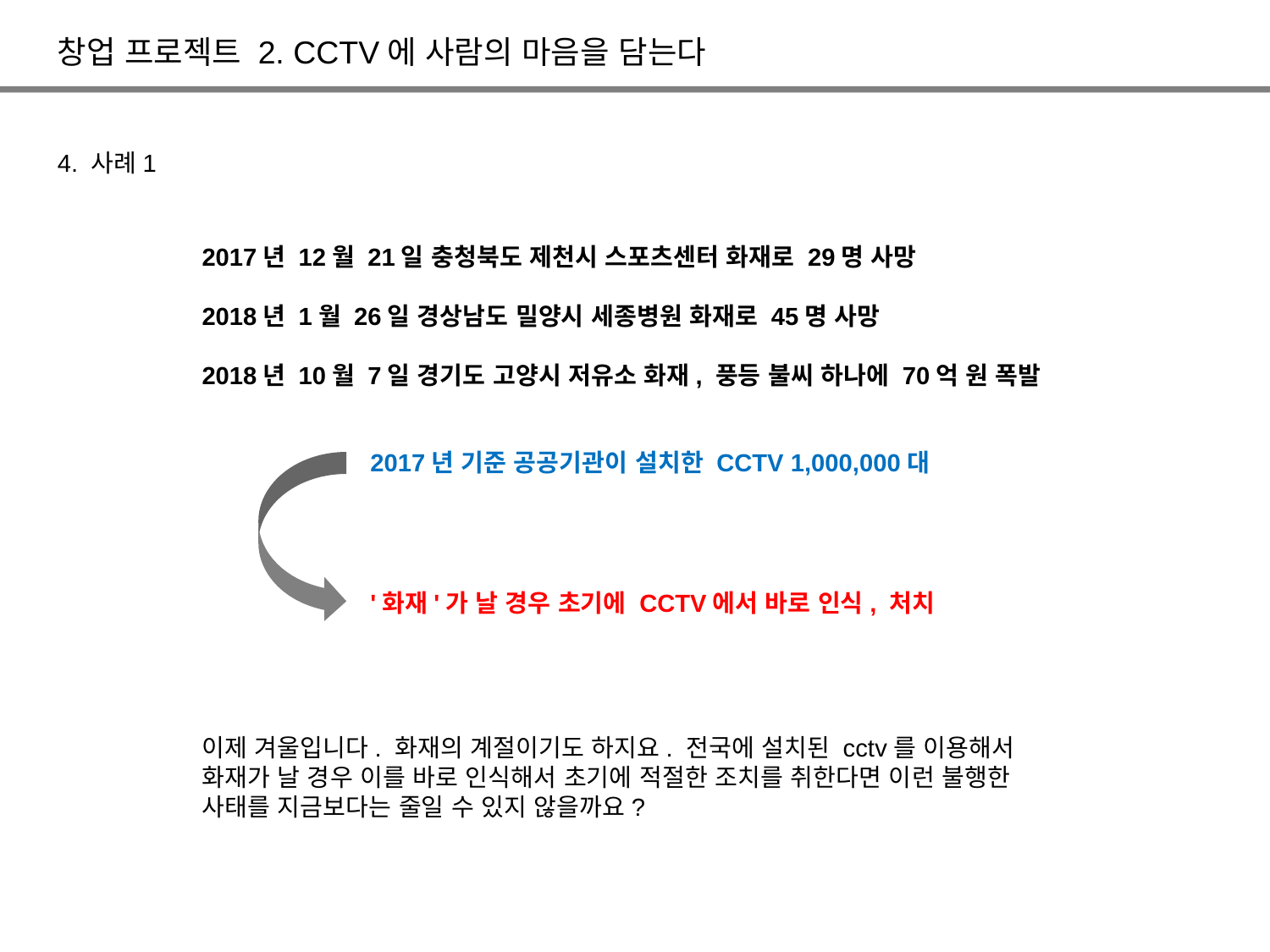

창업 프로젝트 2. CCTV에 사람의 마음을 담는다

4. 사례1
2017년 12월 21일 충청북도 제천시 스포츠센터 화재로 29명 사망
2018년 1월 26일 경상남도 밀양시 세종병원 화재로 45명 사망
2018년 10월 7일 경기도 고양시 저유소 화재, 풍등 불씨 하나에 70억 원 폭발
2017년 기준 공공기관이 설치한 CCTV 1,000,000대

'화재'가 날 경우 초기에 CCTV에서 바로 인식, 처치
이제 겨울입니다. 화재의 계절이기도 하지요. 전국에 설치된 cctv를 이용해서 화재가 날 경우 이를 바로 인식해서 초기에 적절한 조치를 취한다면 이런 불행한 사태를 지금보다는 줄일 수 있지 않을까요?